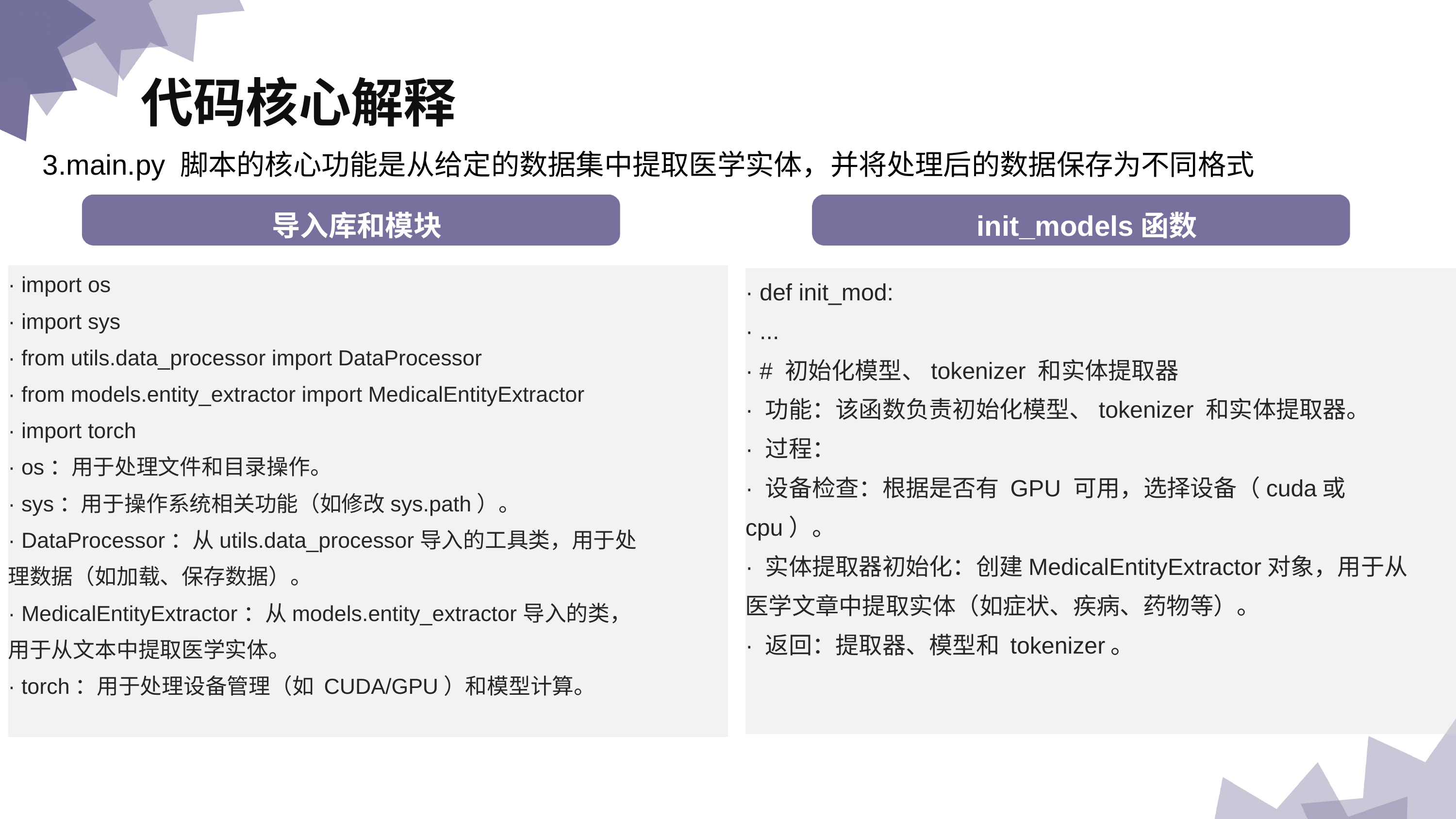

代码核心解释
3.main.py 脚本的核心功能是从给定的数据集中提取医学实体，并将处理后的数据保存为不同格式
         幻觉的原因分析

导入库和模块

init_models函数
· import os
· import sys
· from utils.data_processor import DataProcessor
· from models.entity_extractor import MedicalEntityExtractor
· import torch
· os：用于处理文件和目录操作。
· sys：用于操作系统相关功能（如修改sys.path）。
· DataProcessor：从utils.data_processor导入的工具类，用于处理数据（如加载、保存数据）。
· MedicalEntityExtractor：从models.entity_extractor导入的类，用于从文本中提取医学实体。
· torch：用于处理设备管理（如 CUDA/GPU）和模型计算。

· def init_mod:
· ...
· # 初始化模型、tokenizer 和实体提取器
· 功能：该函数负责初始化模型、tokenizer 和实体提取器。
· 过程：
· 设备检查：根据是否有 GPU 可用，选择设备（cuda或cpu）。
· 实体提取器初始化：创建MedicalEntityExtractor对象，用于从医学文章中提取实体（如症状、疾病、药物等）。
· 返回：提取器、模型和 tokenizer。